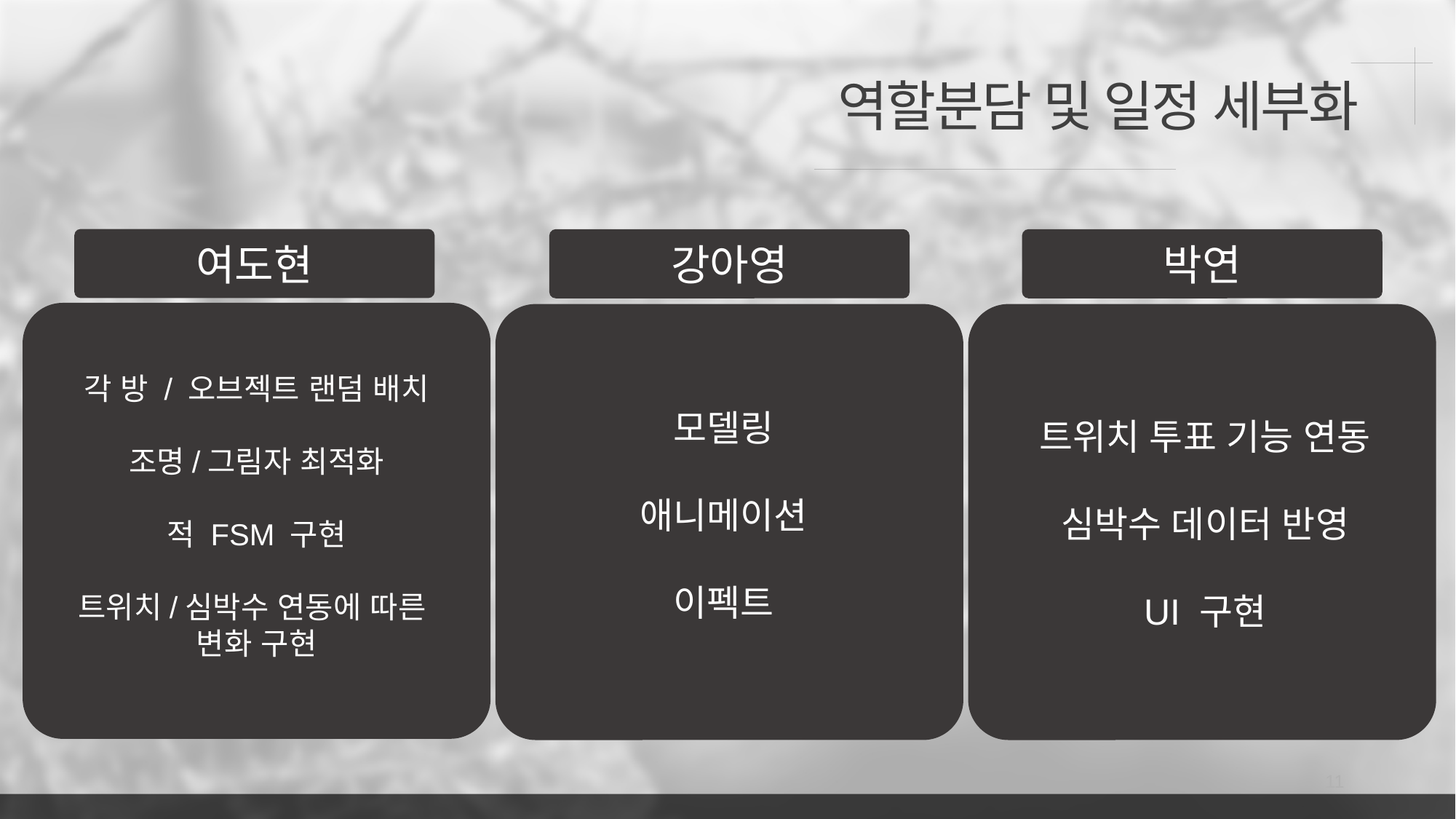

역할분담 및 일정 세부화
여도현
강아영
박연

각 방 / 오브젝트 랜덤 배치

조명/그림자 최적화

적 FSM 구현

트위치/심박수 연동에 따른
변화 구현

모델링

애니메이션

이펙트
트위치 투표 기능 연동

심박수 데이터 반영

UI 구현
11